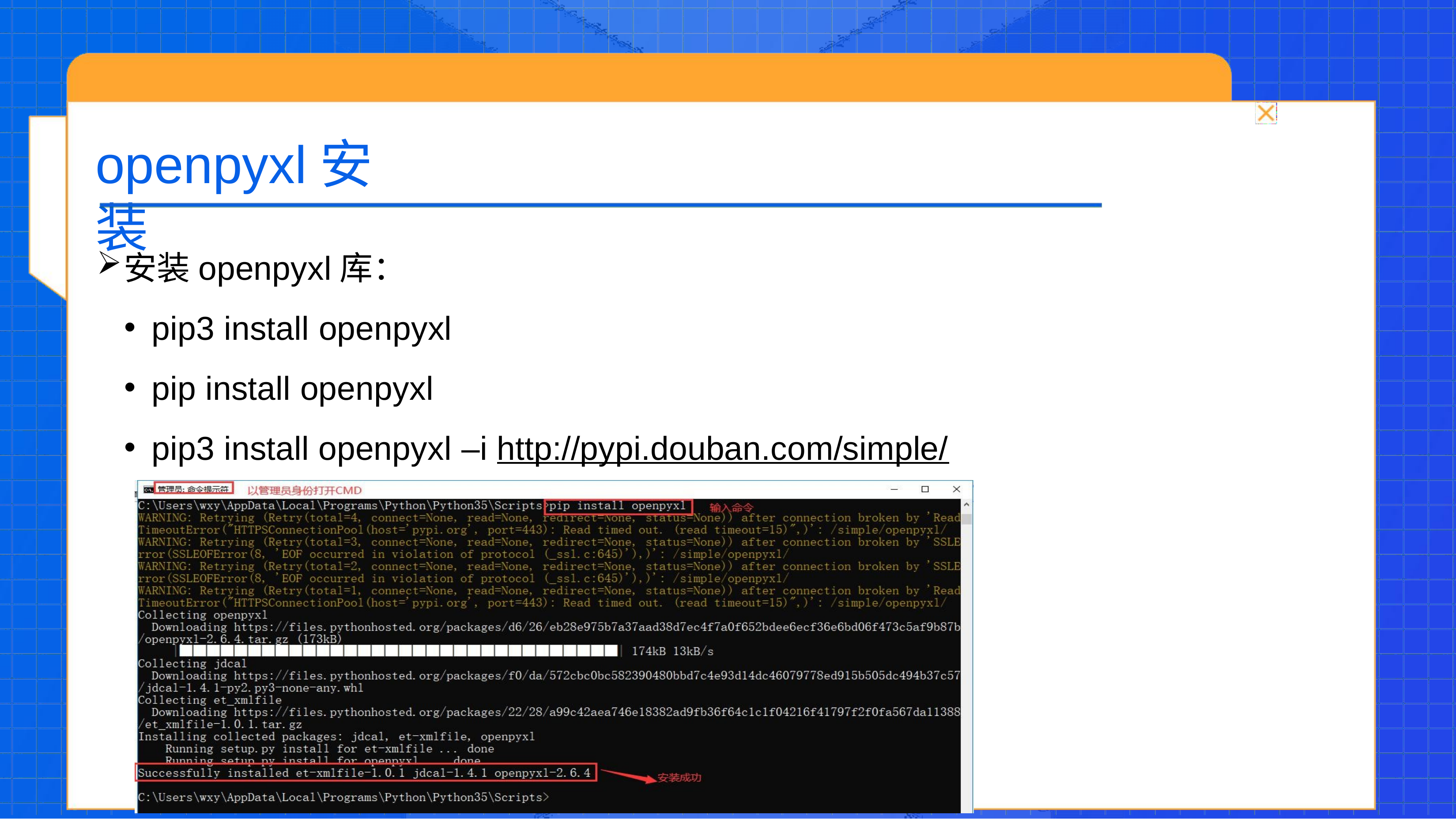

# openpyxl安装

安装openpyxl库：
pip3 install openpyxl
pip install openpyxl
pip3 install openpyxl –i http://pypi.douban.com/simple/